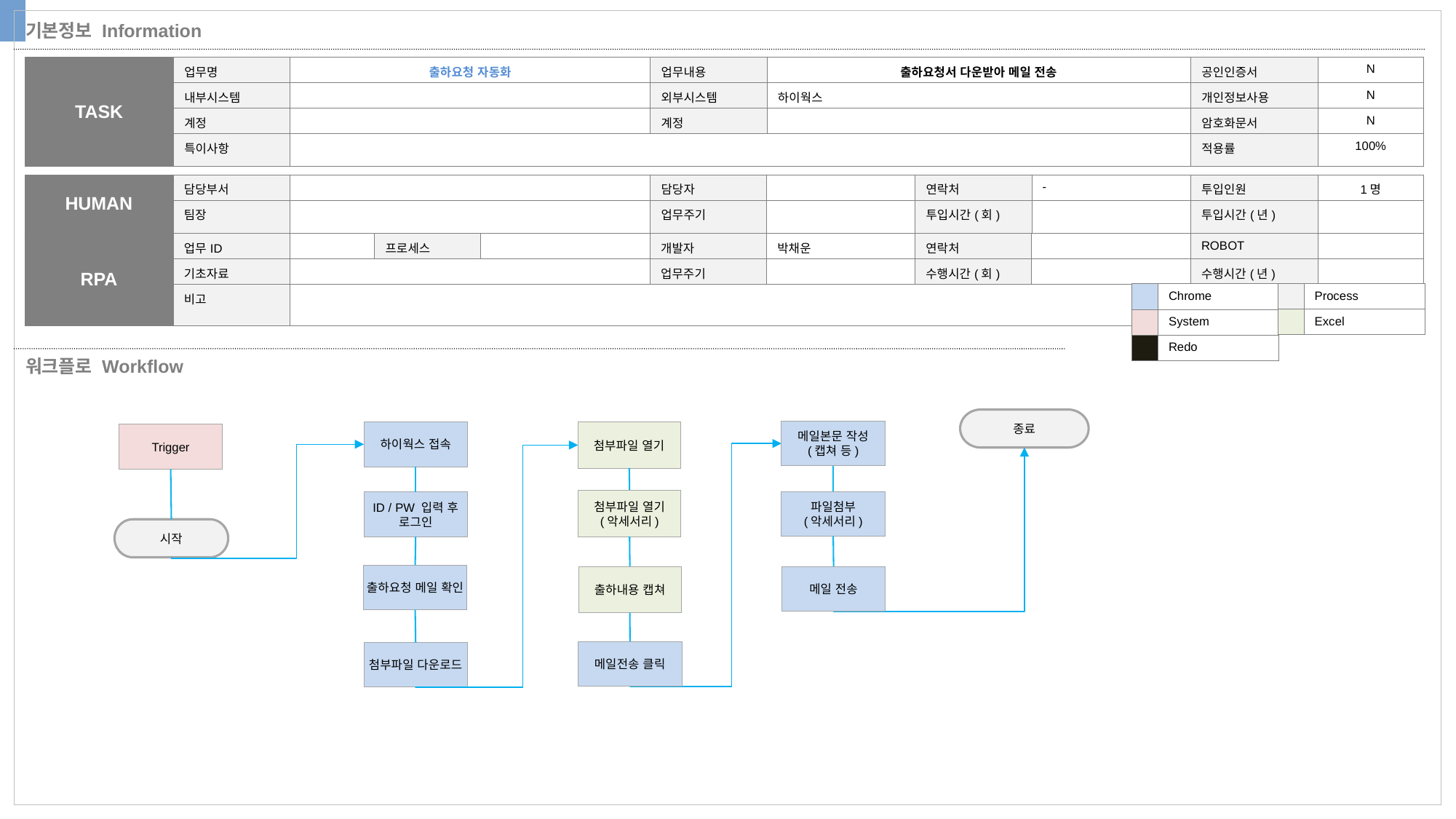

기본정보 Information

| TASK | 업무명 | 출하요청 자동화 | 업무내용 | 출하요청서 다운받아 메일 전송 | 공인인증서 | N |
| --- | --- | --- | --- | --- | --- | --- |
|  | 내부시스템 |  | 외부시스템 | 하이웍스 | 개인정보사용 | N |
|  | 계정 |  | 계정 |  | 암호화문서 | N |
|  | 특이사항 |  |  |  | 적용률 | 100% |
| HUMAN | 담당부서 |  | 담당자 |  | 연락처 | - | 투입인원 | 1명 |
| --- | --- | --- | --- | --- | --- | --- | --- | --- |
|  | 팀장 |  | 업무주기 |  | 투입시간(회) |  | 투입시간(년) |  |
| RPA | 업무ID |  | 프로세스 |  | 개발자 | 박채운 | 연락처 |  | ROBOT |  |
| --- | --- | --- | --- | --- | --- | --- | --- | --- | --- | --- |
|  | 기초자료 |  |  |  | 업무주기 |  | 수행시간(회) |  | 수행시간(년) |  |
|  | 비고 |  |  |  |  |  |  |  |  |  |
|  | Process |
| --- | --- |
|  | Excel |
|  | Chrome |
| --- | --- |
|  | System |
|  | Redo |

워크플로 Workflow
종료
메일본문 작성
(캡쳐 등)
하이웍스 접속
첨부파일 열기
Trigger
첨부파일 열기
(악세서리)
파일첨부
(악세서리)
ID / PW 입력 후
로그인
시작
출하요청 메일 확인
메일 전송
출하내용 캡쳐
메일전송 클릭
첨부파일 다운로드